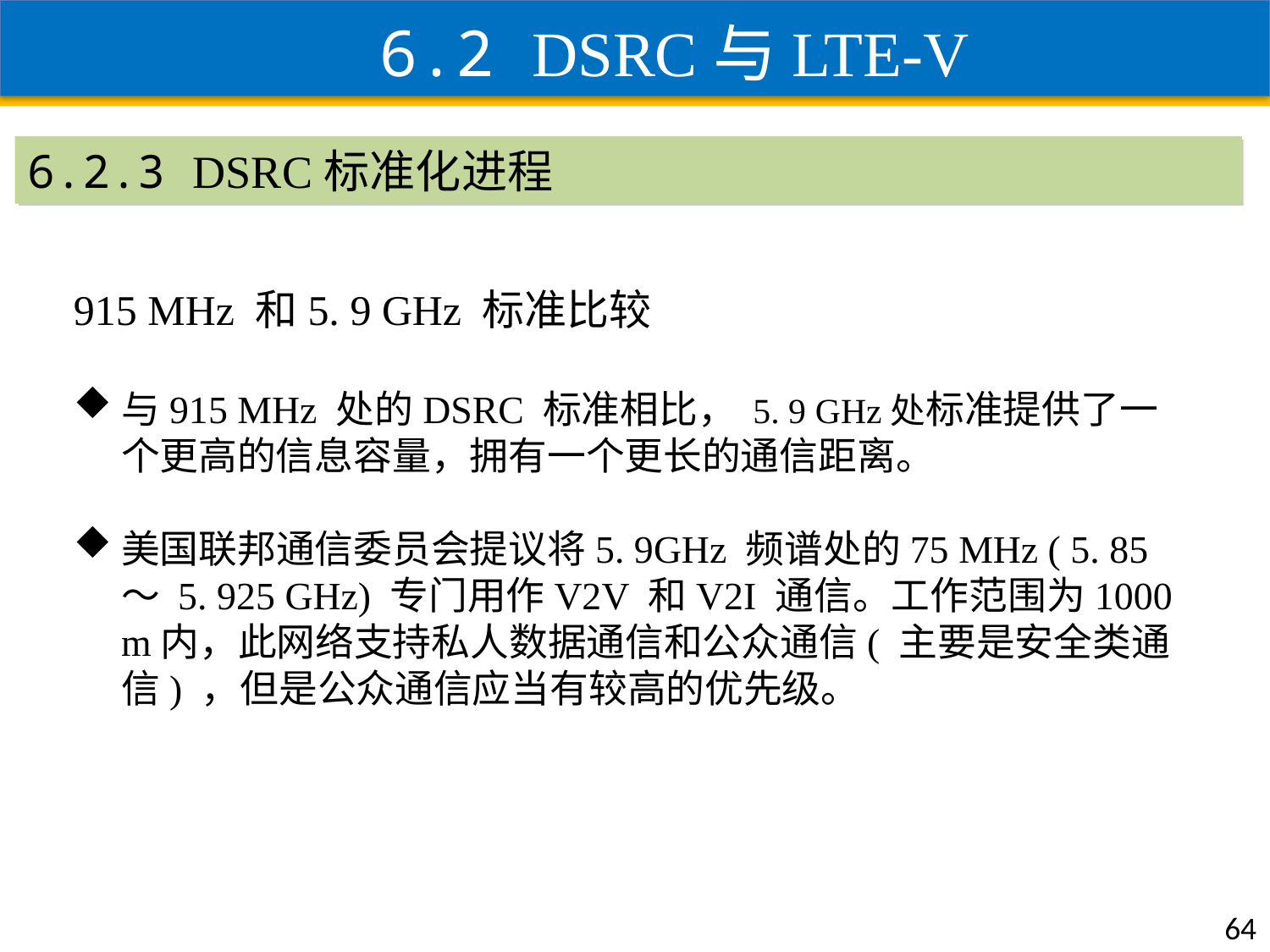

6.2 DSRC与LTE-V
6.2.3 DSRC标准化进程

915 MHz 和5. 9 GHz 标准比较

与915 MHz 处的DSRC 标准相比， 5. 9 GHz处标准提供了一个更高的信息容量，拥有一个更长的通信距离。

美国联邦通信委员会提议将5. 9GHz 频谱处的75 MHz ( 5. 85 ～ 5. 925 GHz) 专门用作V2V 和V2I 通信。工作范围为1000 m内，此网络支持私人数据通信和公众通信( 主要是安全类通信) ，但是公众通信应当有较高的优先级。

64